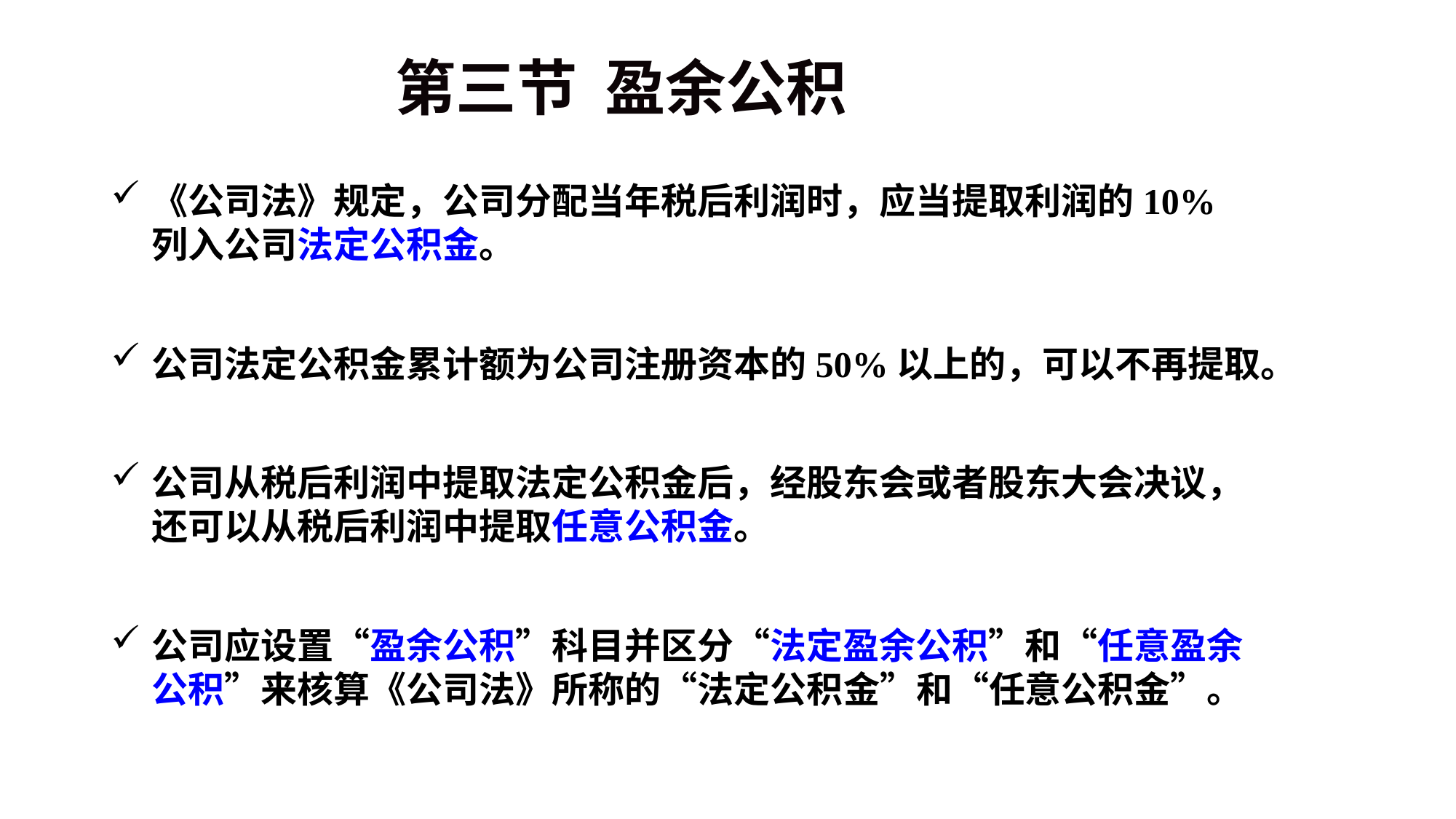

#
 第三节  盈余公积
《公司法》规定，公司分配当年税后利润时，应当提取利润的10%列入公司法定公积金。
公司法定公积金累计额为公司注册资本的50%以上的，可以不再提取。
公司从税后利润中提取法定公积金后，经股东会或者股东大会决议，还可以从税后利润中提取任意公积金。
公司应设置“盈余公积”科目并区分“法定盈余公积”和“任意盈余公积”来核算《公司法》所称的“法定公积金”和“任意公积金”。